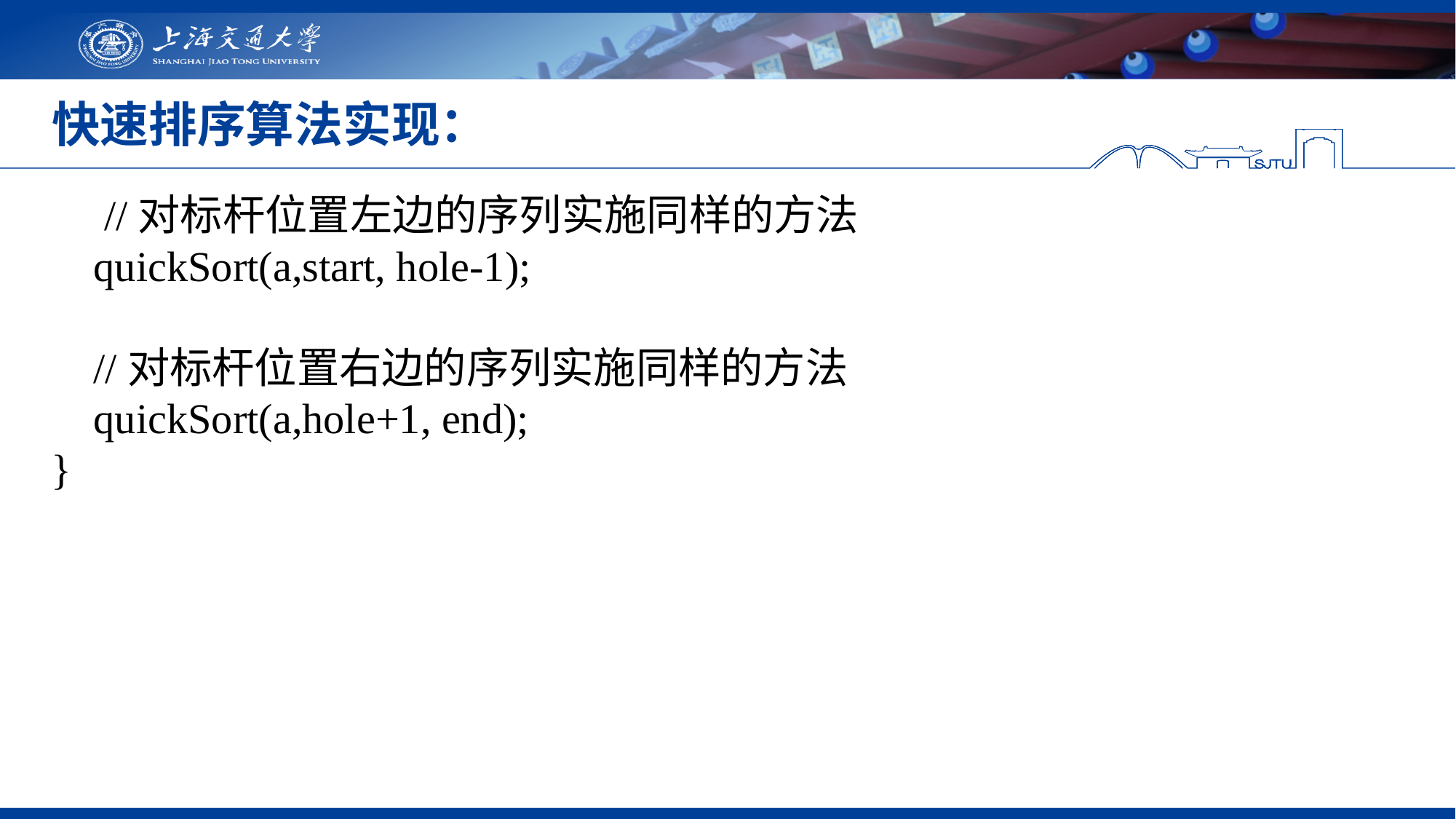

# 快速排序算法实现：
     //对标杆位置左边的序列实施同样的方法
    quickSort(a,start, hole-1);

    //对标杆位置右边的序列实施同样的方法
    quickSort(a,hole+1, end);
}